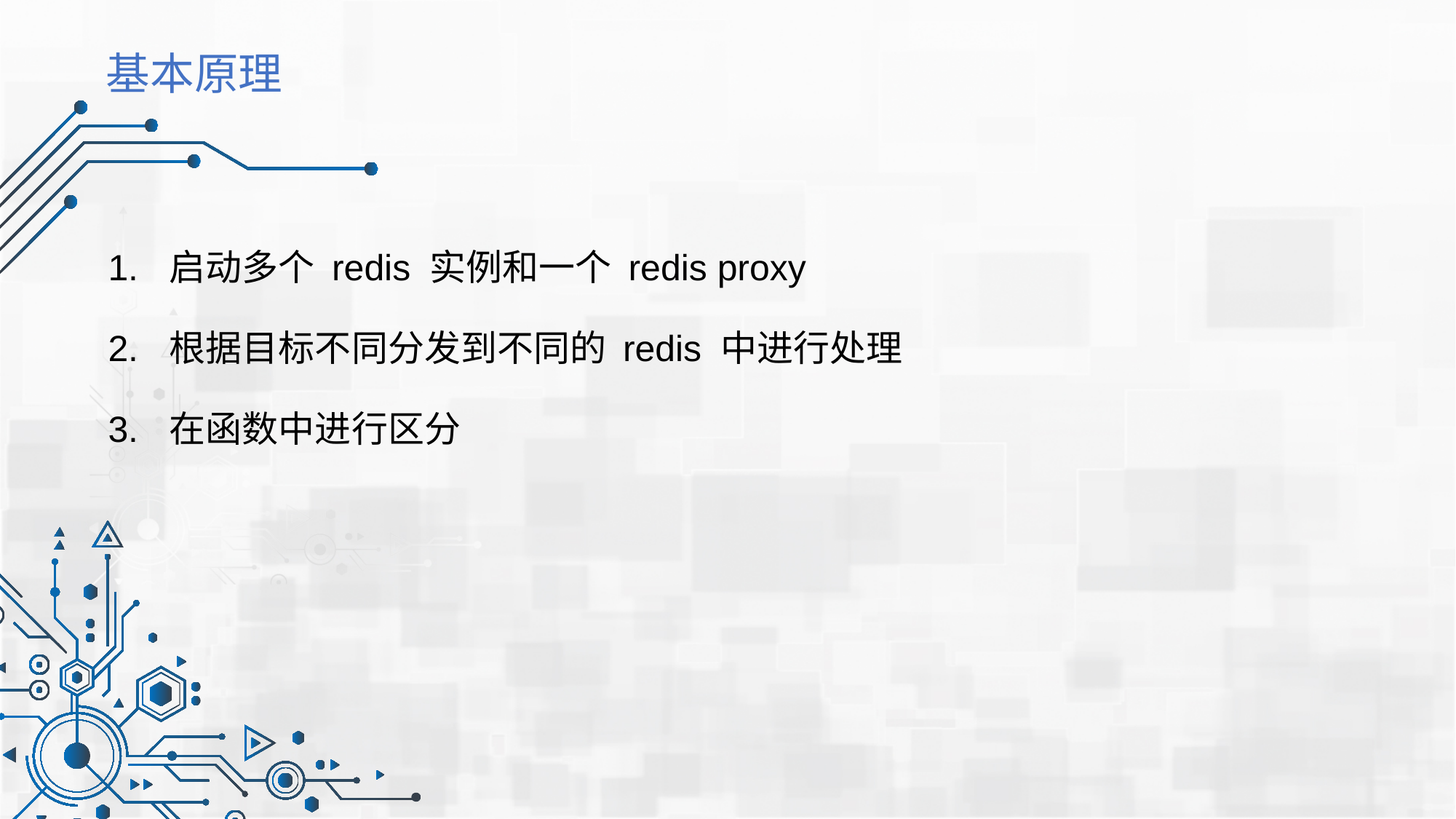

# 基本原理

启动多个 redis 实例和一个 redis proxy
根据目标不同分发到不同的 redis 中进行处理
在函数中进行区分